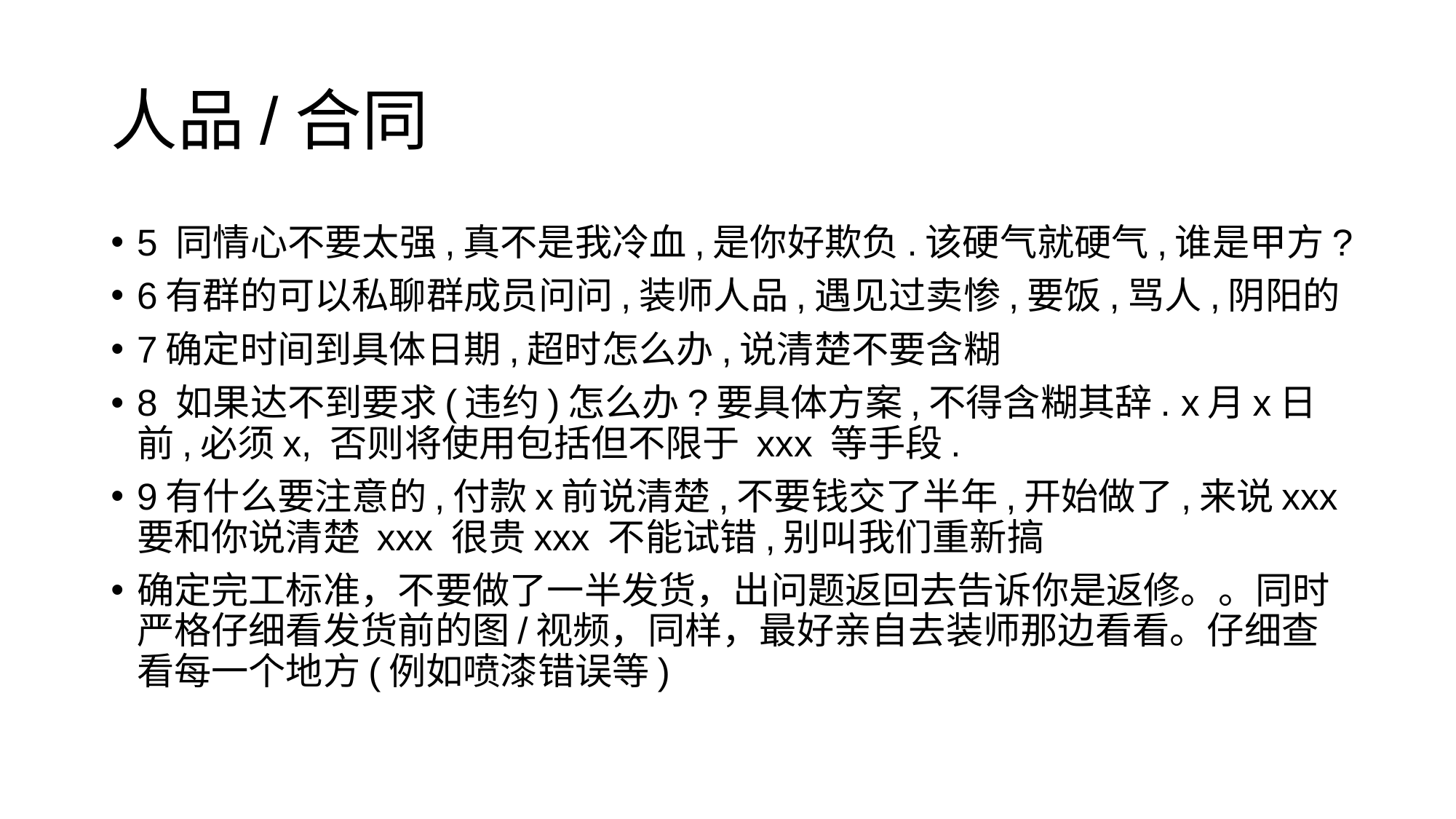

# 人品/合同
5 同情心不要太强,真不是我冷血,是你好欺负.该硬气就硬气,谁是甲方?
6有群的可以私聊群成员问问,装师人品,遇见过卖惨,要饭,骂人,阴阳的
7确定时间到具体日期,超时怎么办,说清楚不要含糊
8 如果达不到要求(违约)怎么办?要具体方案,不得含糊其辞. x月x日前,必须x, 否则将使用包括但不限于 xxx 等手段.
9有什么要注意的,付款x前说清楚,不要钱交了半年,开始做了,来说xxx 要和你说清楚 xxx 很贵xxx 不能试错,别叫我们重新搞
确定完工标准，不要做了一半发货，出问题返回去告诉你是返修。。同时严格仔细看发货前的图/视频，同样，最好亲自去装师那边看看。仔细查看每一个地方(例如喷漆错误等)